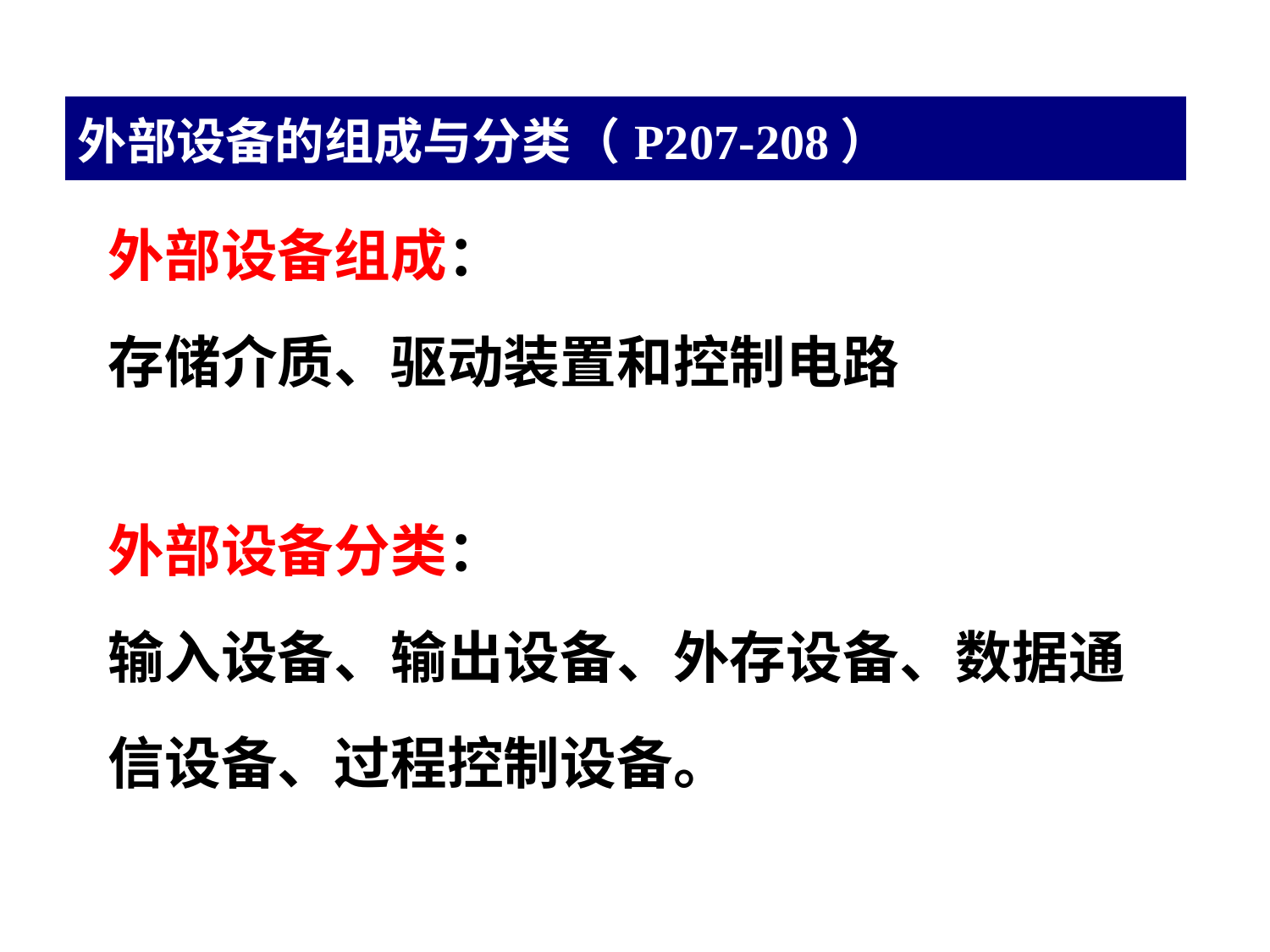

| 外部设备的组成与分类（P207-208） |  |
| --- | --- |
|  | 外部设备组成： 存储介质、驱动装置和控制电路 外部设备分类： 输入设备、输出设备、外存设备、数据通信设备、过程控制设备。 |